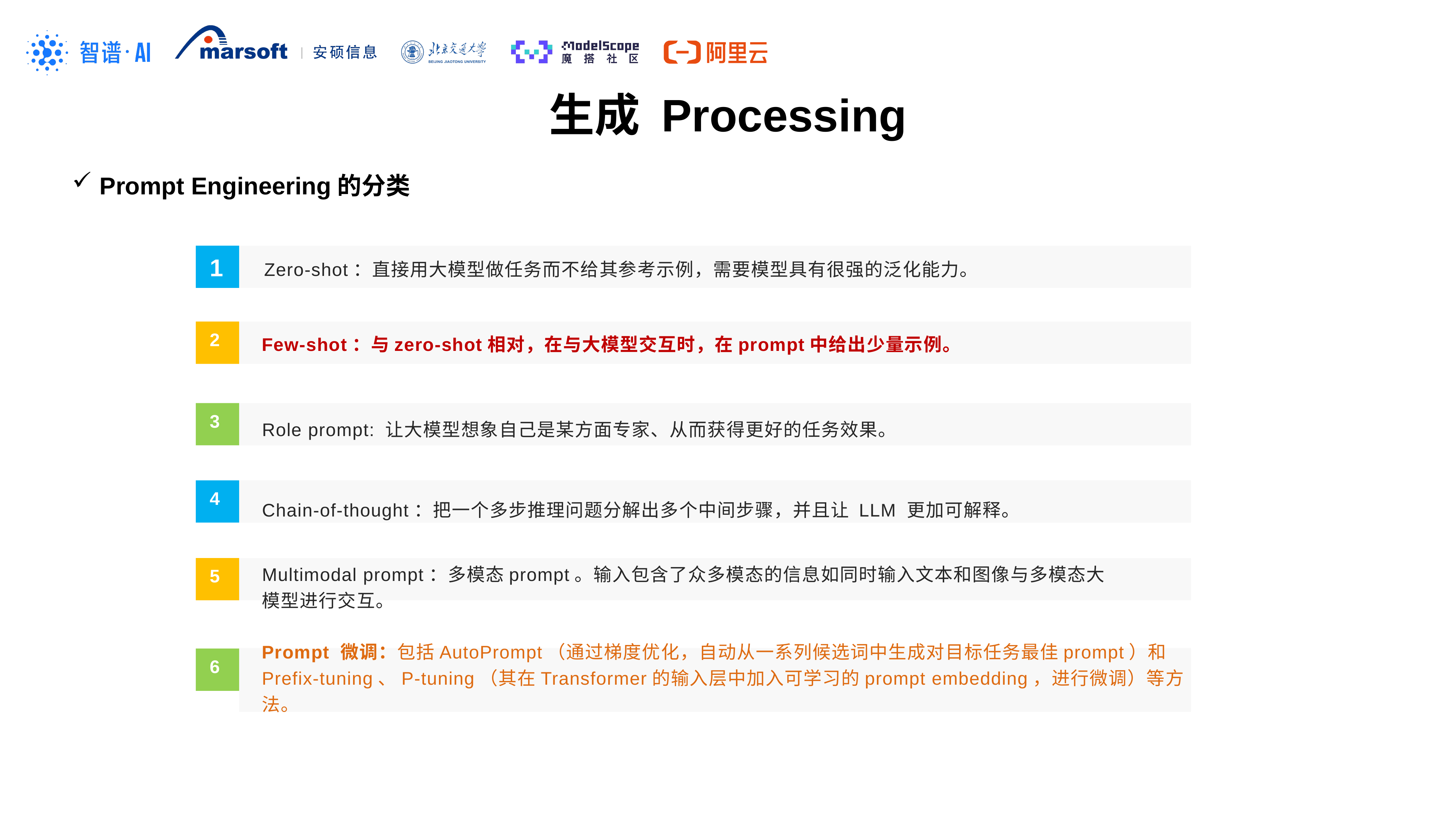

生成 Processing
Prompt Engineering的分类
Zero-shot：直接用大模型做任务而不给其参考示例，需要模型具有很强的泛化能力。

1
Few-shot：与zero-shot相对，在与大模型交互时，在prompt中给出少量示例。

2

3
Role prompt: 让大模型想象自己是某方面专家、从而获得更好的任务效果。

4
Chain-of-thought：把一个多步推理问题分解出多个中间步骤，并且让 LLM 更加可解释。

5
Multimodal prompt：多模态prompt。输入包含了众多模态的信息如同时输入文本和图像与多模态大模型进行交互。

6
Prompt 微调：包括AutoPrompt（通过梯度优化，自动从一系列候选词中生成对目标任务最佳prompt）和Prefix-tuning、P-tuning（其在Transformer的输入层中加入可学习的prompt embedding，进行微调）等方法。